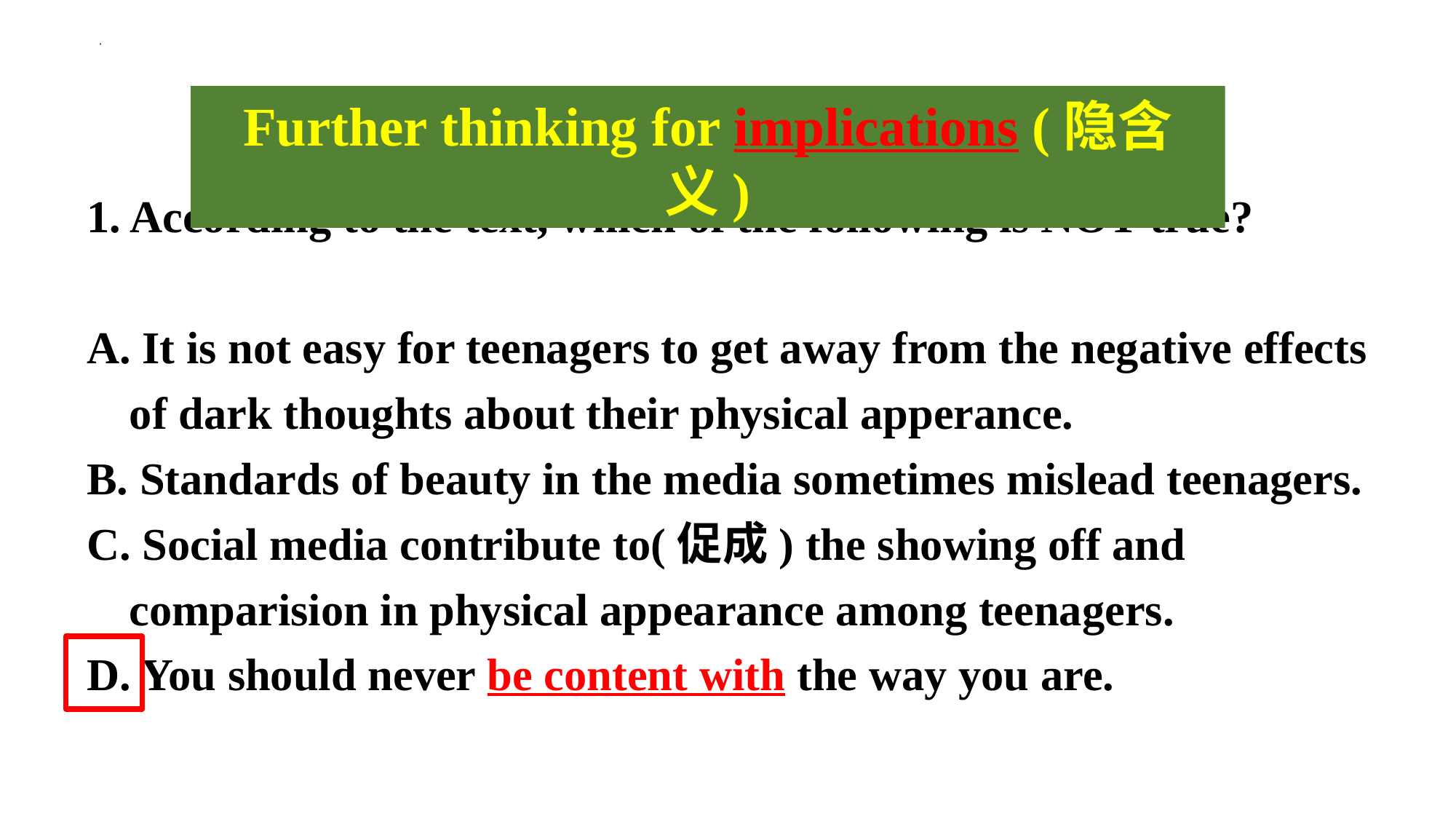

Further thinking for implications (隐含义)
1. According to the text, which of the following is NOT true?

A. It is not easy for teenagers to get away from the negative effects of dark thoughts about their physical apperance.
B. Standards of beauty in the media sometimes mislead teenagers.
C. Social media contribute to(促成) the showing off and comparision in physical appearance among teenagers.
D. You should never be content with the way you are.